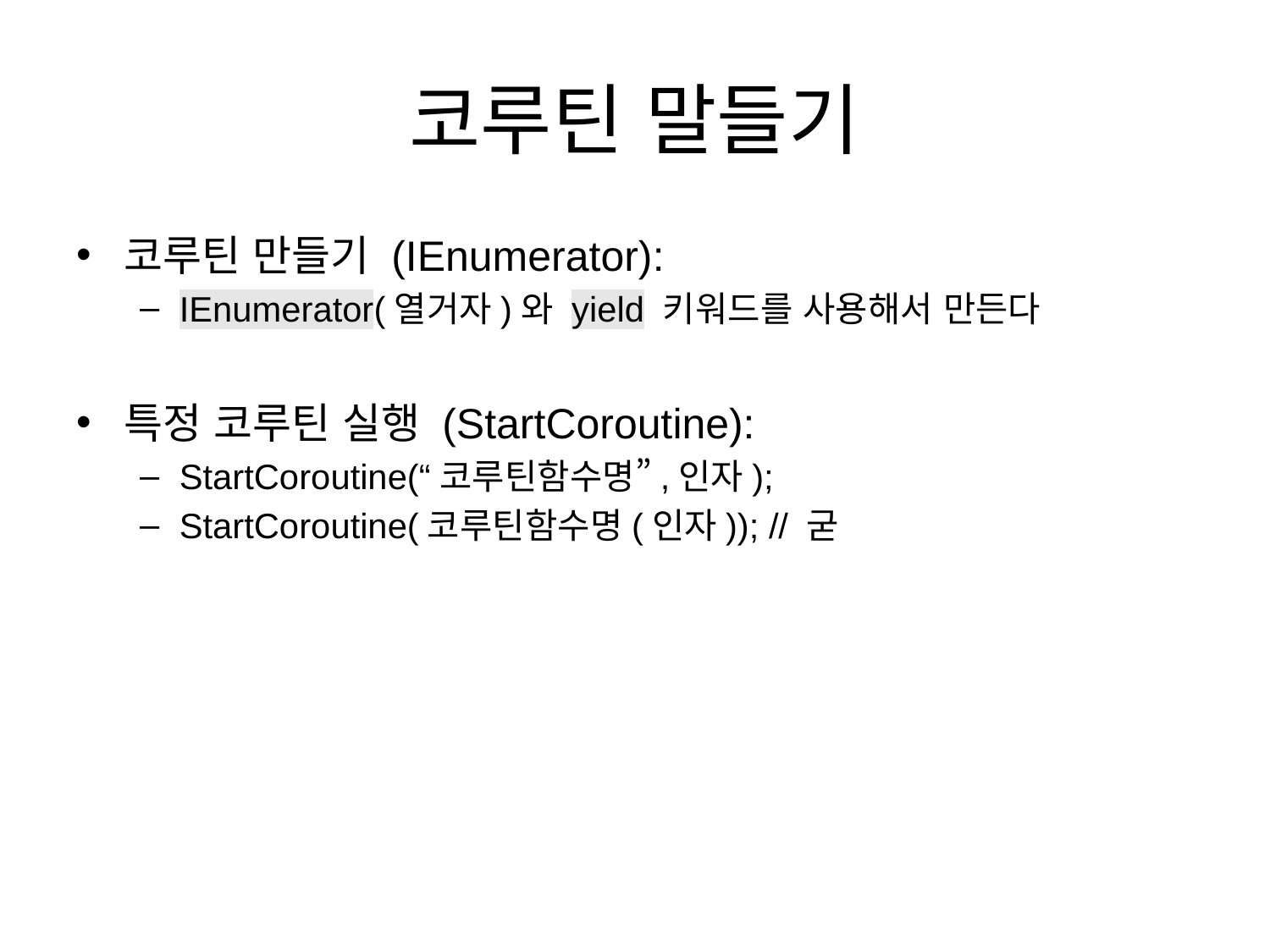

# 코루틴 말들기
코루틴 만들기 (IEnumerator):
IEnumerator(열거자)와 yield 키워드를 사용해서 만든다

특정 코루틴 실행 (StartCoroutine):
StartCoroutine(“코루틴함수명”,인자);
StartCoroutine(코루틴함수명(인자)); // 굳